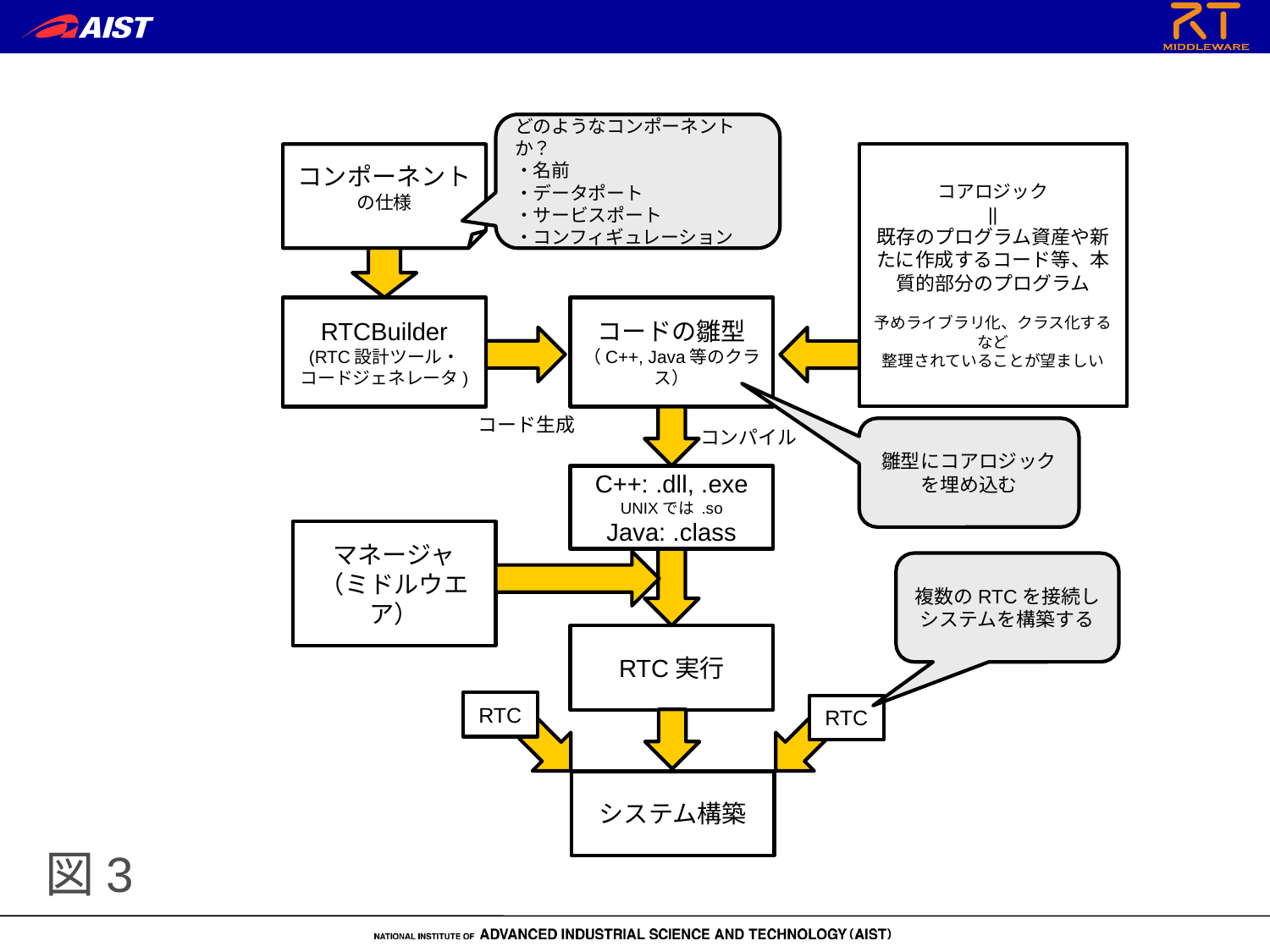

どのようなコンポーネントか？
・名前
・データポート
・サービスポート
・コンフィギュレーション
コンポーネントの仕様
コアロジック
||
既存のプログラム資産や新たに作成するコード等、本質的部分のプログラム

予めライブラリ化、クラス化するなど
整理されていることが望ましい

RTCBuilder
(RTC設計ツール・
コードジェネレータ)
コードの雛型
（C++, Java等のクラス）

コード生成

雛型にコアロジックを埋め込む
コンパイル
C++: .dll, .exe
UNIXでは .so
Java: .class
マネージャ
（ミドルウエア）

複数のRTCを接続し
システムを構築する

RTC実行
RTC
RTC

システム構築
# 図3